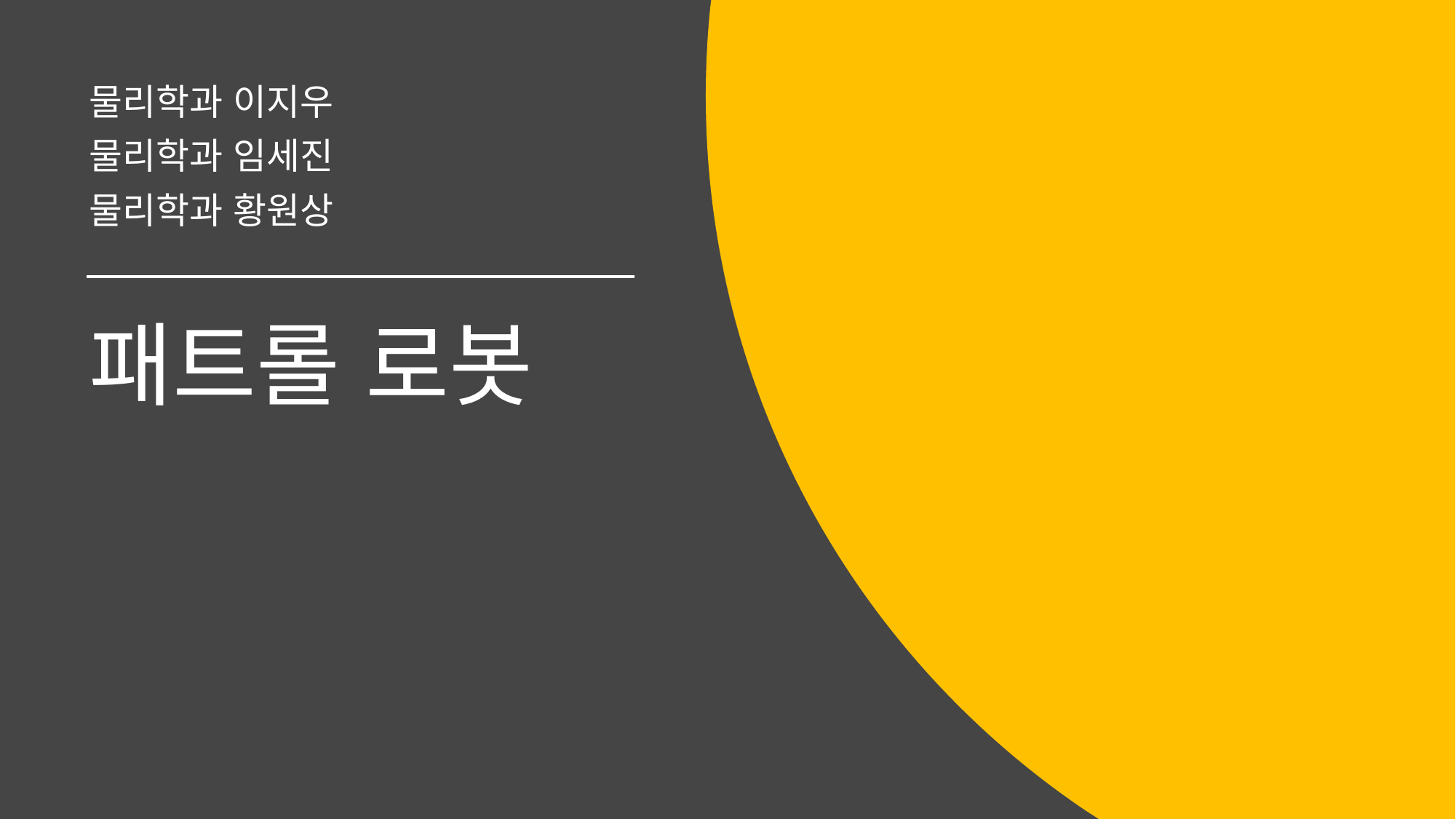

물리학과 이지우
물리학과 임세진
물리학과 황원상
# 패트롤 로봇